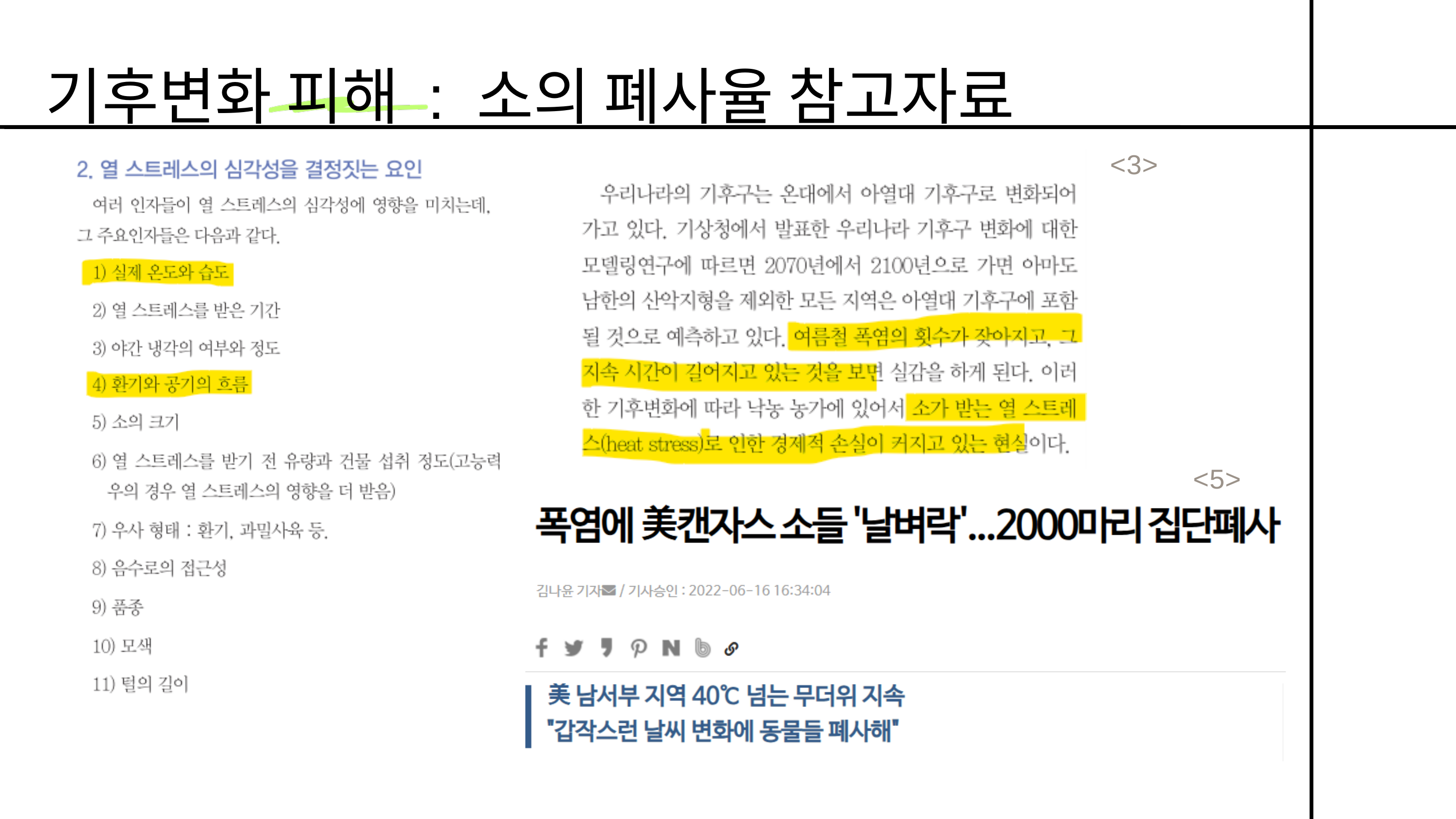

기후변화 피해 : 소의 폐사율 참고자료

<3>

<5>